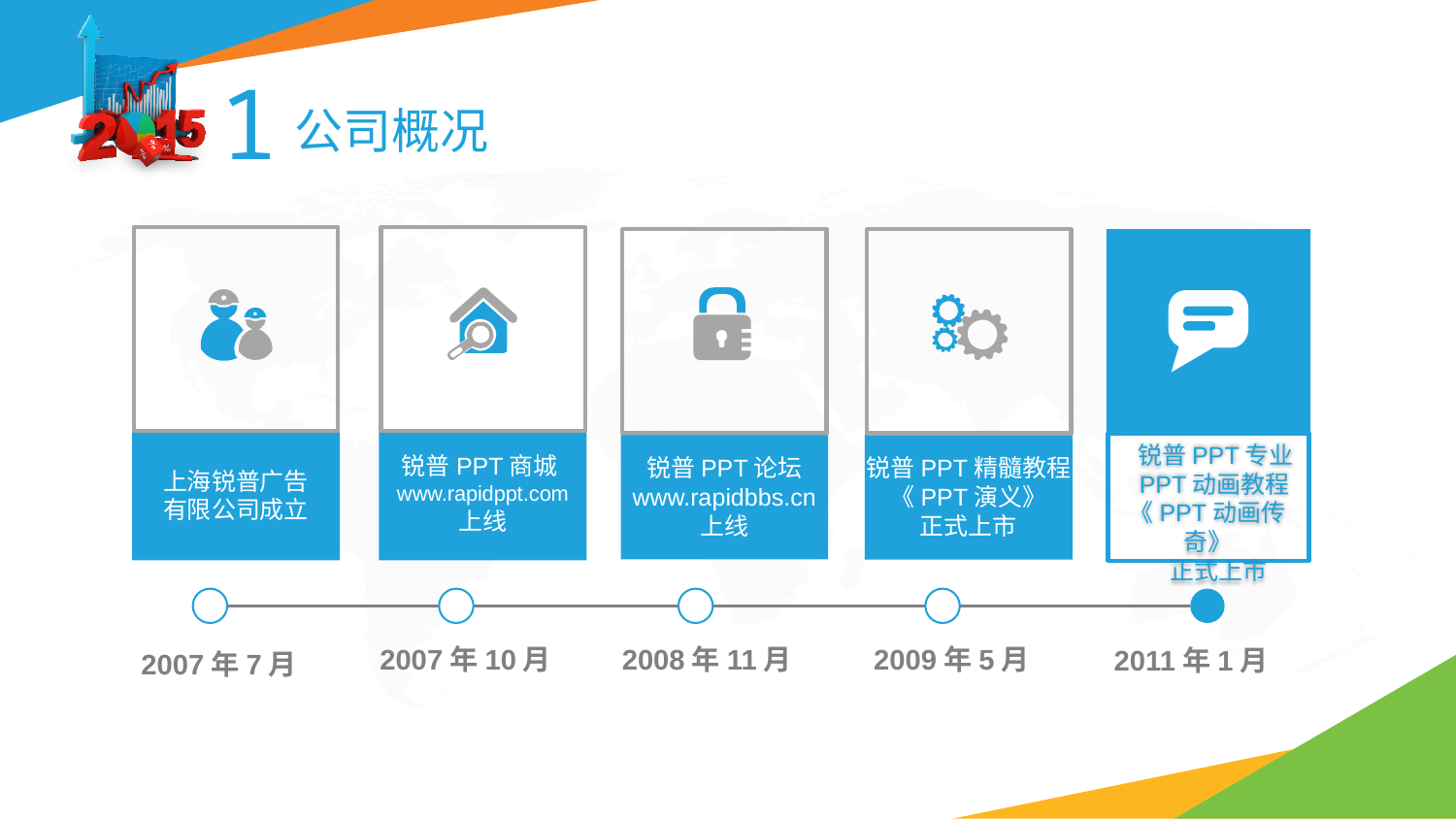

1
公司概况

上海锐普广告
有限公司成立

锐普PPT商城www.rapidppt.com
上线
  锐普PPT专业
  PPT动画教程
《PPT动画传奇》
   正式上市

锐普PPT精髓教程
《PPT演义》
正式上市

锐普PPT论坛
www.rapidbbs.cn
上线

2007年10月
2008年11月
2009年5月
2011年1月
2007年7月